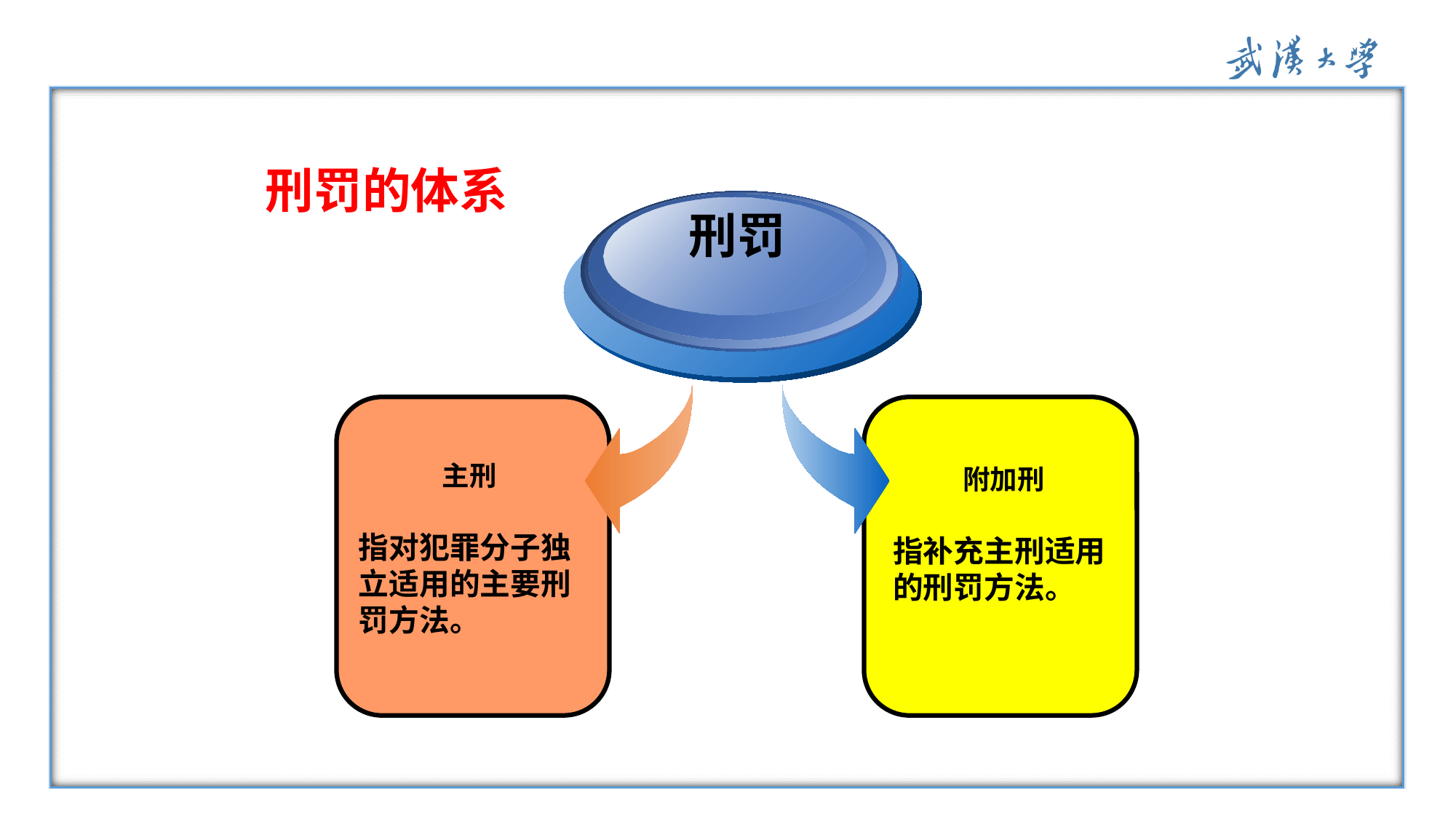

#
刑罚的体系

刑罚

主刑

指对犯罪分子独立适用的主要刑罚方法。

附加刑

指补充主刑适用的刑罚方法。